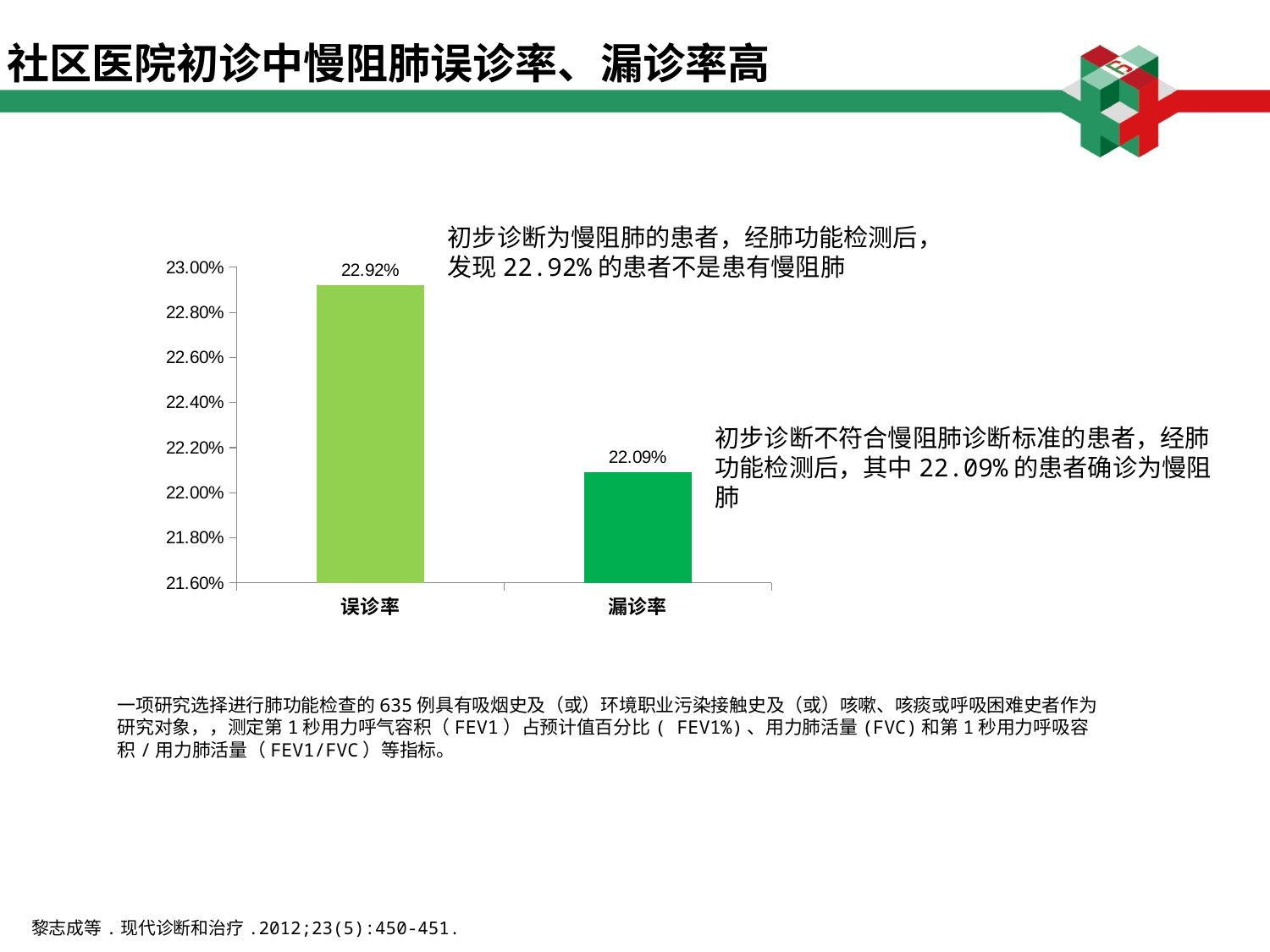

社区医院初诊中慢阻肺误诊率、漏诊率高
初步诊断为慢阻肺的患者，经肺功能检测后，发现22.92%的患者不是患有慢阻肺

### Chart

| Category |  |
|---|---|
| 误诊率 | 0.22920000000000001 |
| 漏诊率 | 0.22090000000000004 |
初步诊断不符合慢阻肺诊断标准的患者，经肺功能检测后，其中22.09%的患者确诊为慢阻肺

一项研究选择进行肺功能检查的635例具有吸烟史及（或）环境职业污染接触史及（或）咳嗽、咳痰或呼吸困难史者作为研究对象，，测定第1秒用力呼气容积（FEV1）占预计值百分比( FEV1%)、用力肺活量(FVC)和第1秒用力呼吸容积/用力肺活量（FEV1/FVC）等指标。
黎志成等.现代诊断和治疗.2012;23(5):450-451.